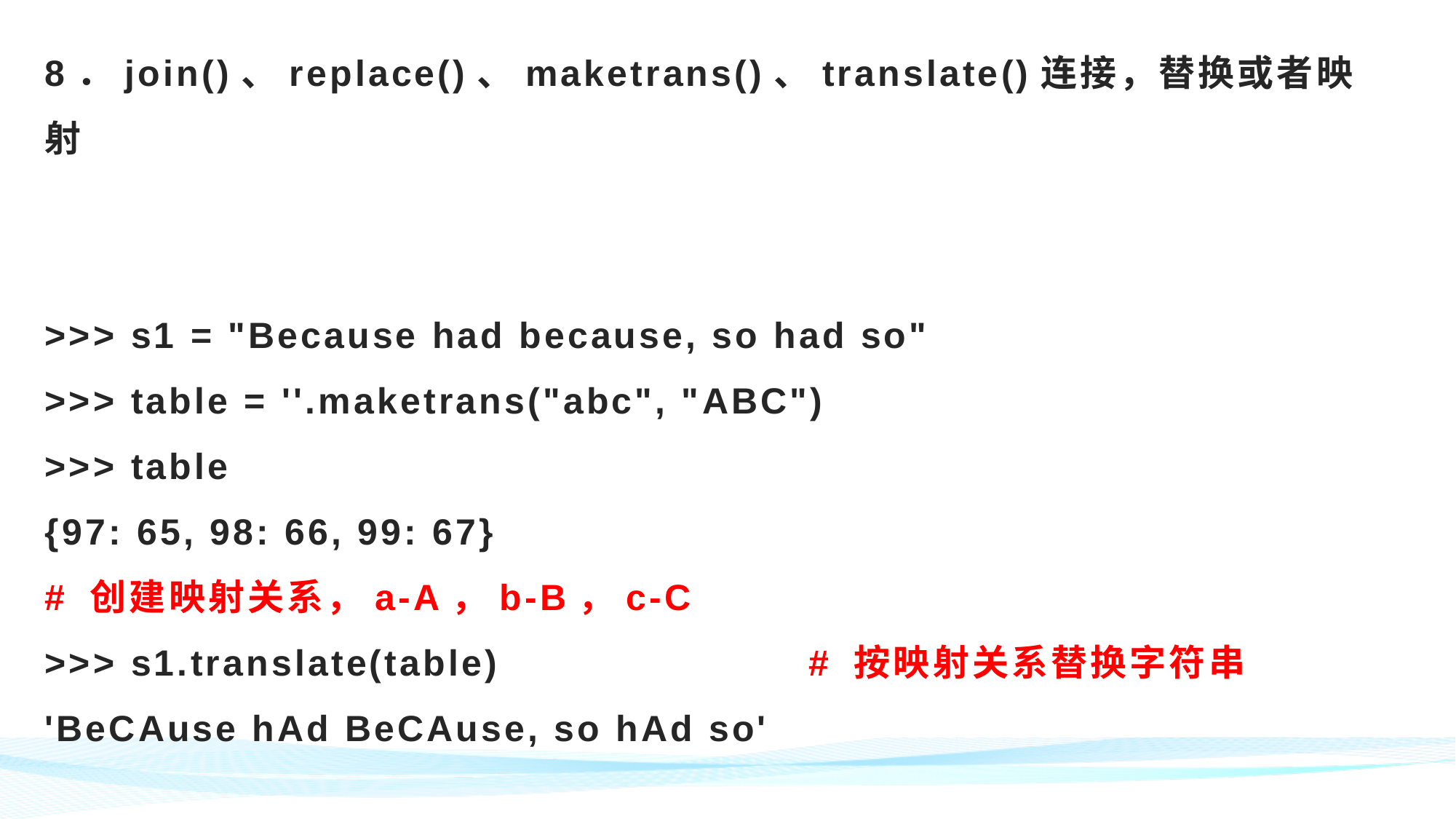

# 8．join()、replace()、maketrans()、translate()连接，替换或者映射 >>> s1 = "Because had because, so had so" >>> table = ''.maketrans("abc", "ABC") >>> table {97: 65, 98: 66, 99: 67} # 创建映射关系，a-A，b-B，c-C >>> s1.translate(table)              		# 按映射关系替换字符串 'BeCAuse hAd BeCAuse, so hAd so'